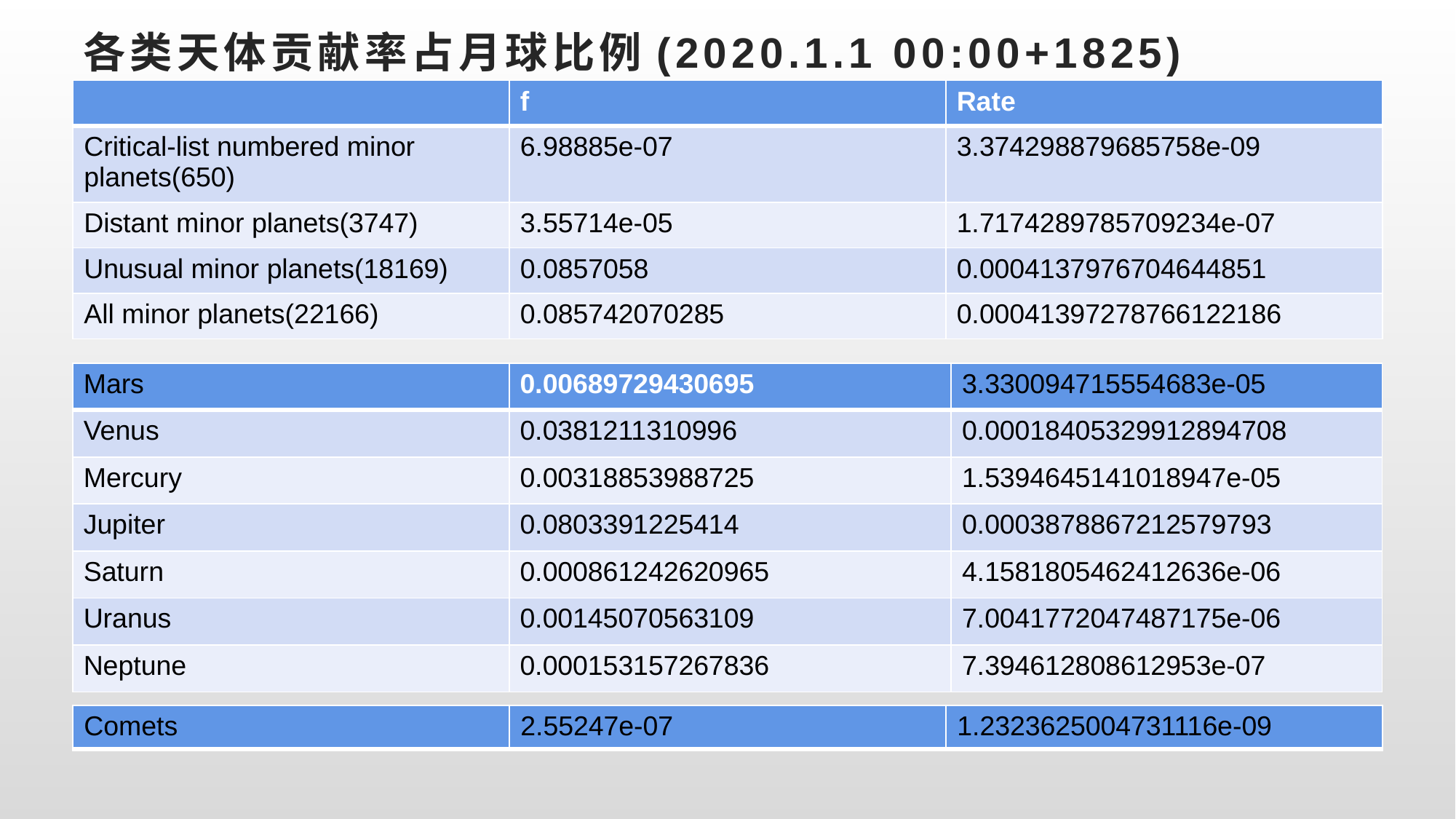

# 各类天体贡献率占月球比例(2020.1.1 00:00+1825)
|  | f | Rate |
| --- | --- | --- |
| Critical-list numbered minor planets(650) | 6.98885e-07 | 3.374298879685758e-09 |
| Distant minor planets(3747) | 3.55714e-05 | 1.7174289785709234e-07 |
| Unusual minor planets(18169) | 0.0857058 | 0.0004137976704644851 |
| All minor planets(22166) | 0.085742070285 | 0.00041397278766122186 |
| Mars | 0.00689729430695 | 3.330094715554683e-05 |
| --- | --- | --- |
| Venus | 0.0381211310996 | 0.00018405329912894708 |
| Mercury | 0.00318853988725 | 1.5394645141018947e-05 |
| Jupiter | 0.0803391225414 | 0.0003878867212579793 |
| Saturn | 0.000861242620965 | 4.1581805462412636e-06 |
| Uranus | 0.00145070563109 | 7.0041772047487175e-06 |
| Neptune | 0.000153157267836 | 7.394612808612953e-07 |
| Comets | 2.55247e-07 | 1.2323625004731116e-09 |
| --- | --- | --- |